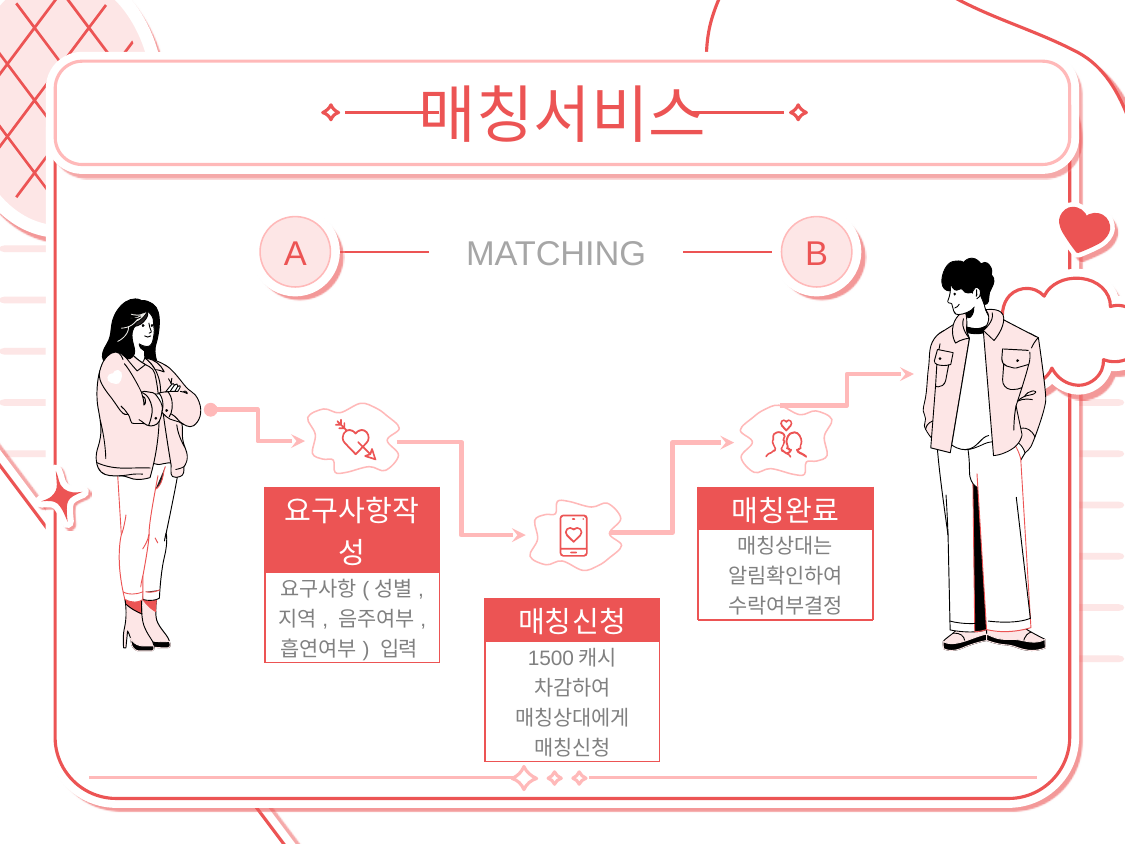

# 매칭서비스

A
MATCHING
B

| 요구사항작성 |
| --- |
| 요구사항(성별, 지역, 음주여부, 흡연여부) 입력 |
| 매칭완료 |
| --- |
| 매칭상대는 알림확인하여 수락여부결정 |

| 매칭신청 |
| --- |
| 1500캐시 차감하여 매칭상대에게 매칭신청 |